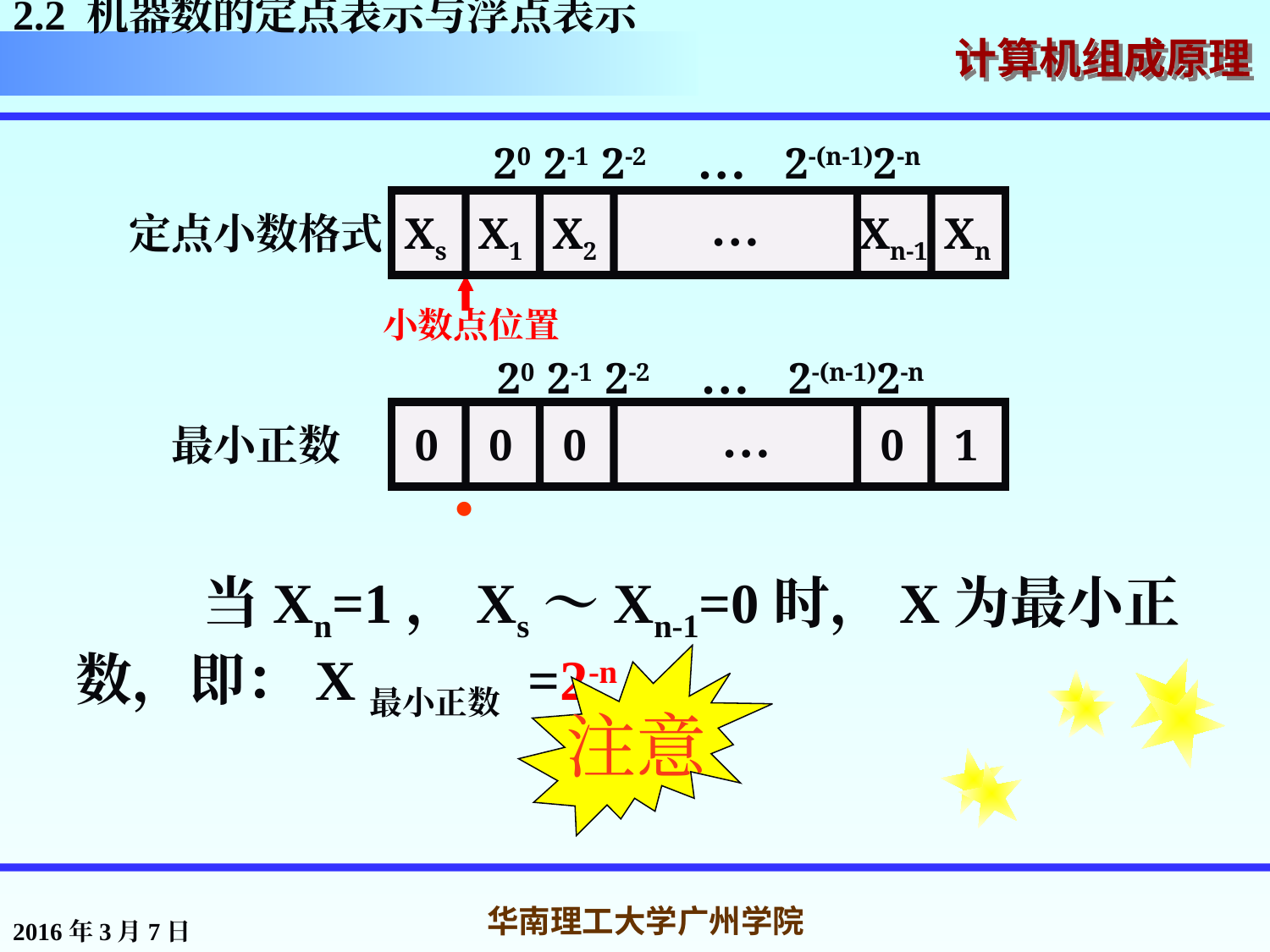

2.2 机器数的定点表示与浮点表示
20  2-1  2-2        …      2-(n-1)2-n

…

定点小数格式
Xs
X1
X2
Xn-1
Xn

小数点位置
20  2-1  2-2        …      2-(n-1)2-n

•
…
最小正数
0
0
0
0
1
        当Xn=1，Xs～Xn-1=0时，X为最小正数，即：X最小正数 =2-n。
注意
2016年3月7日
华南理工大学广州学院